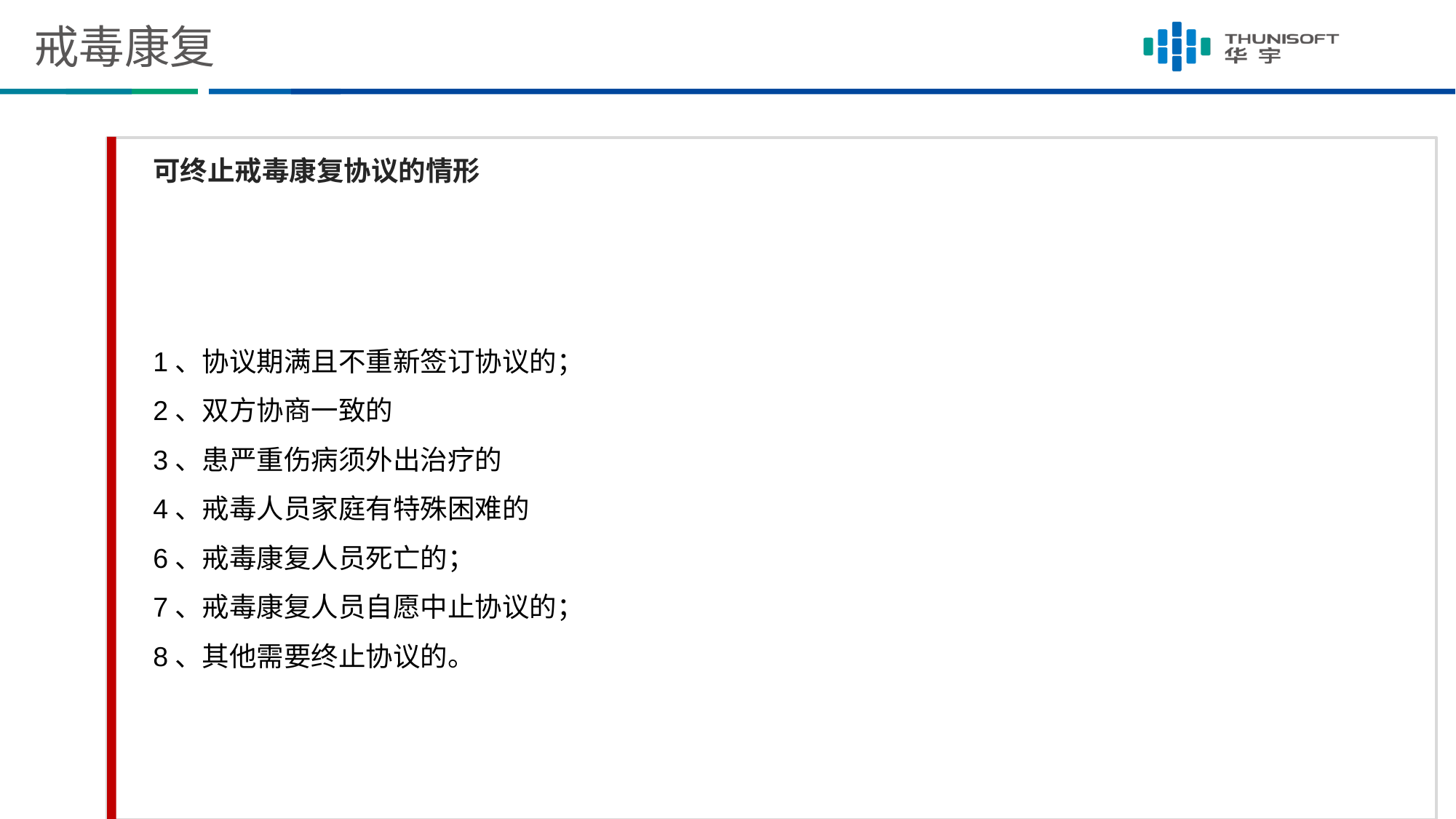

# 戒毒康复

可终止戒毒康复协议的情形
1、协议期满且不重新签订协议的；
2、双方协商一致的
3、患严重伤病须外出治疗的
4、戒毒人员家庭有特殊困难的
6、戒毒康复人员死亡的；
7、戒毒康复人员自愿中止协议的；
8、其他需要终止协议的。